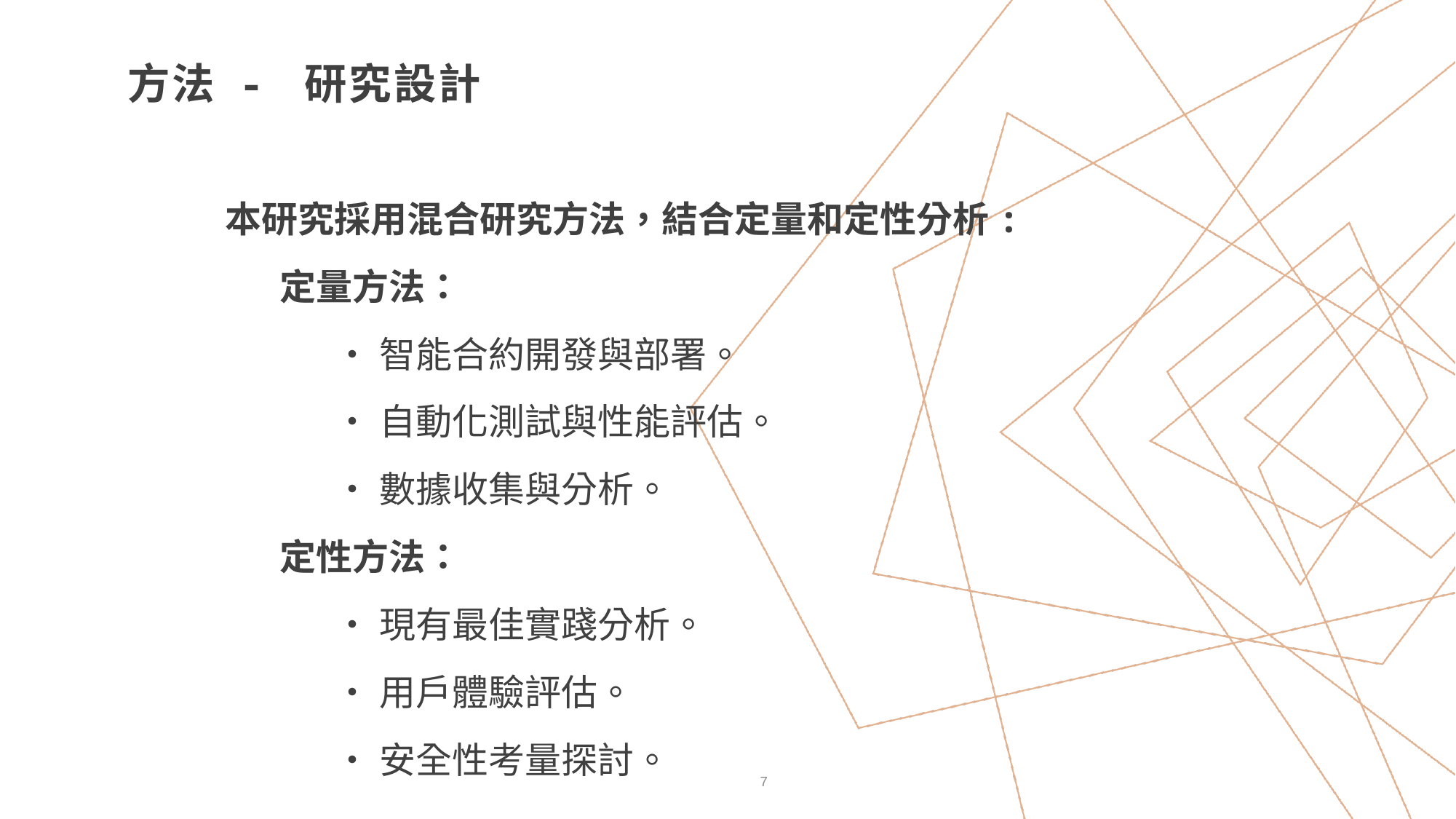

# 方法 - 研究設計
本研究採用混合研究方法，結合定量和定性分析:
定量方法：
•智能合約開發與部署。
•自動化測試與性能評估。
•數據收集與分析。
定性方法：
•現有最佳實踐分析。
•用戶體驗評估。
•安全性考量探討。
7